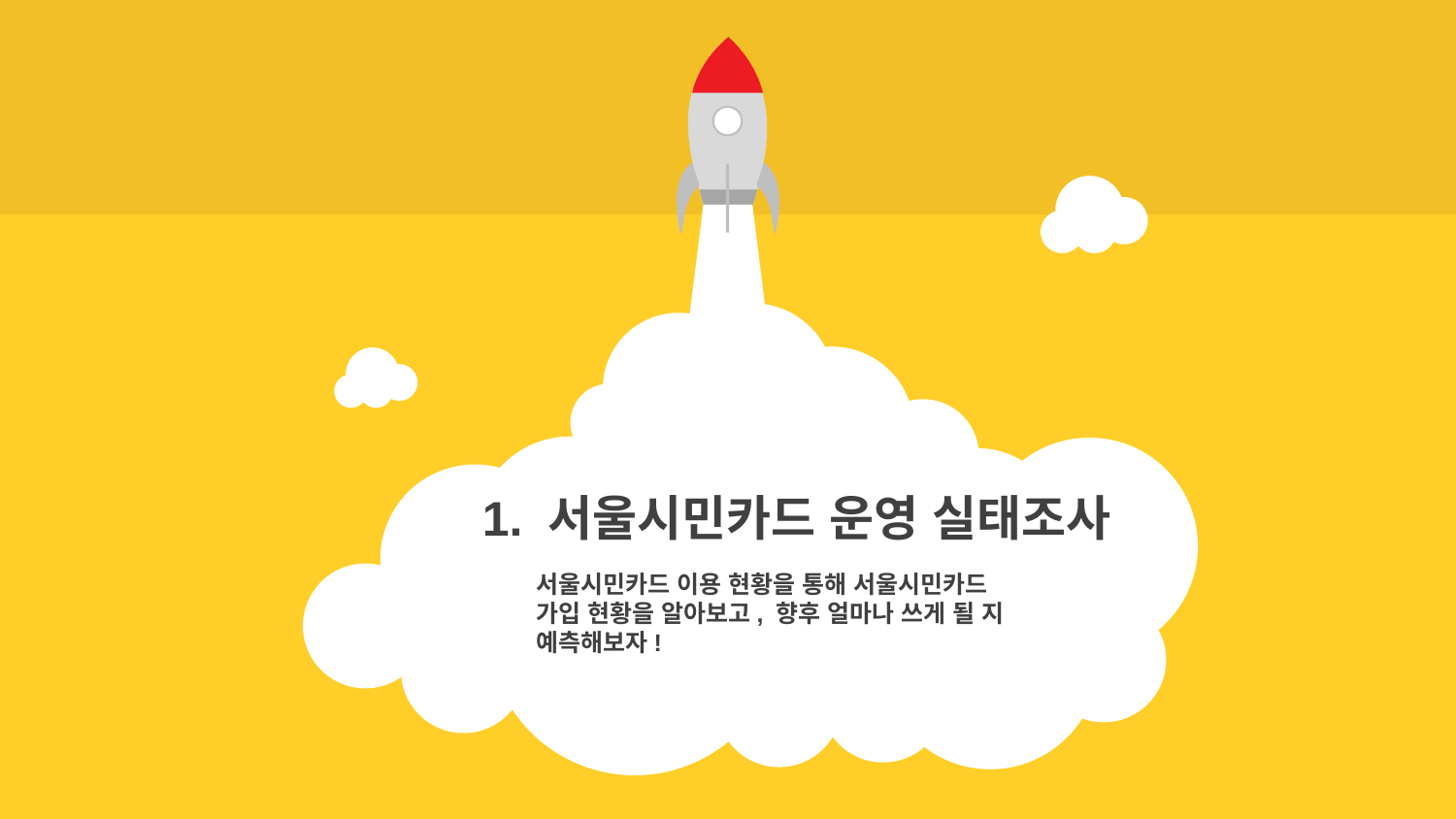

1. 서울시민카드 운영 실태조사
서울시민카드 이용 현황을 통해 서울시민카드 가입 현황을 알아보고, 향후 얼마나 쓰게 될 지 예측해보자!